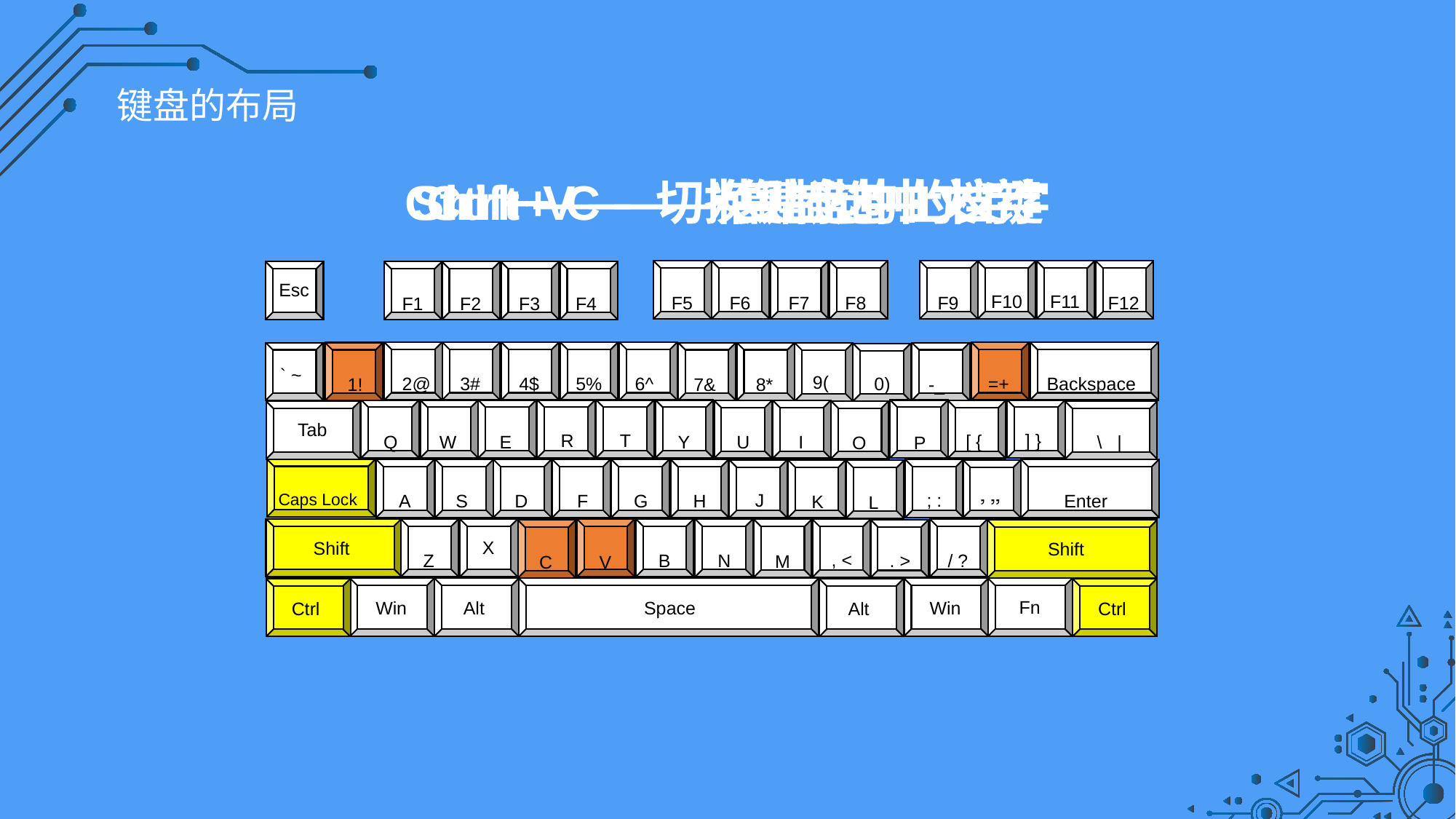

键盘的布局
Ctrl + C —— 复制选中文字
Shift —— 切换键盘的上档键
Ctrl + V —— 粘贴选中的文字

F5

F6

F7

F8

F9

F10

F11

F12

Esc

F1

F2

F3

F4

1!

2@

3#

4$

5%

6^

=+

=+

Backspace

` ~

1!

7&

8*

-_

9(

0)

Q

W

E

R

T

Y

P

] }

U

I

[ {

O

Tab

\   |

Caps Lock

Caps Lock

A

S

D

F

G

H

; :

Enter

J

K

’”

L

Shift

Shift

Z

X

C

V

V

B

N

/ ?

M

, <

Shift

. >

C

Shift

Ctrl

Win

Alt

Space

Win

Fn

Ctrl

Ctrl

Alt

Ctrl